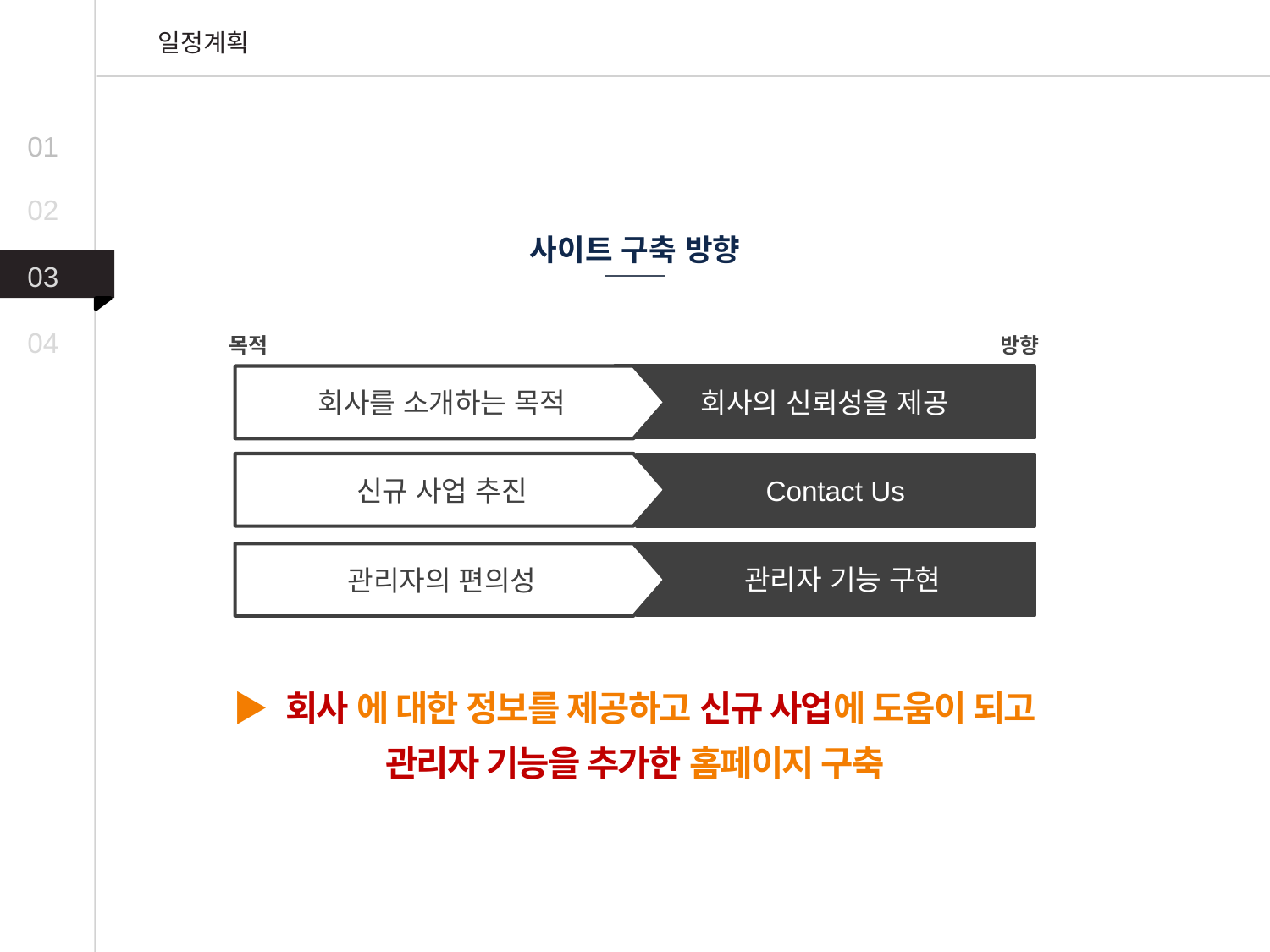

일정계획
01
02
사이트 구축 방향

03

04
목적
방향
회사를 소개하는 목적
회사의 신뢰성을 제공
신규 사업 추진
Contact Us
관리자의 편의성
 관리자 기능 구현
▶ 회사 에 대한 정보를 제공하고 신규 사업에 도움이 되고
관리자 기능을 추가한 홈페이지 구축